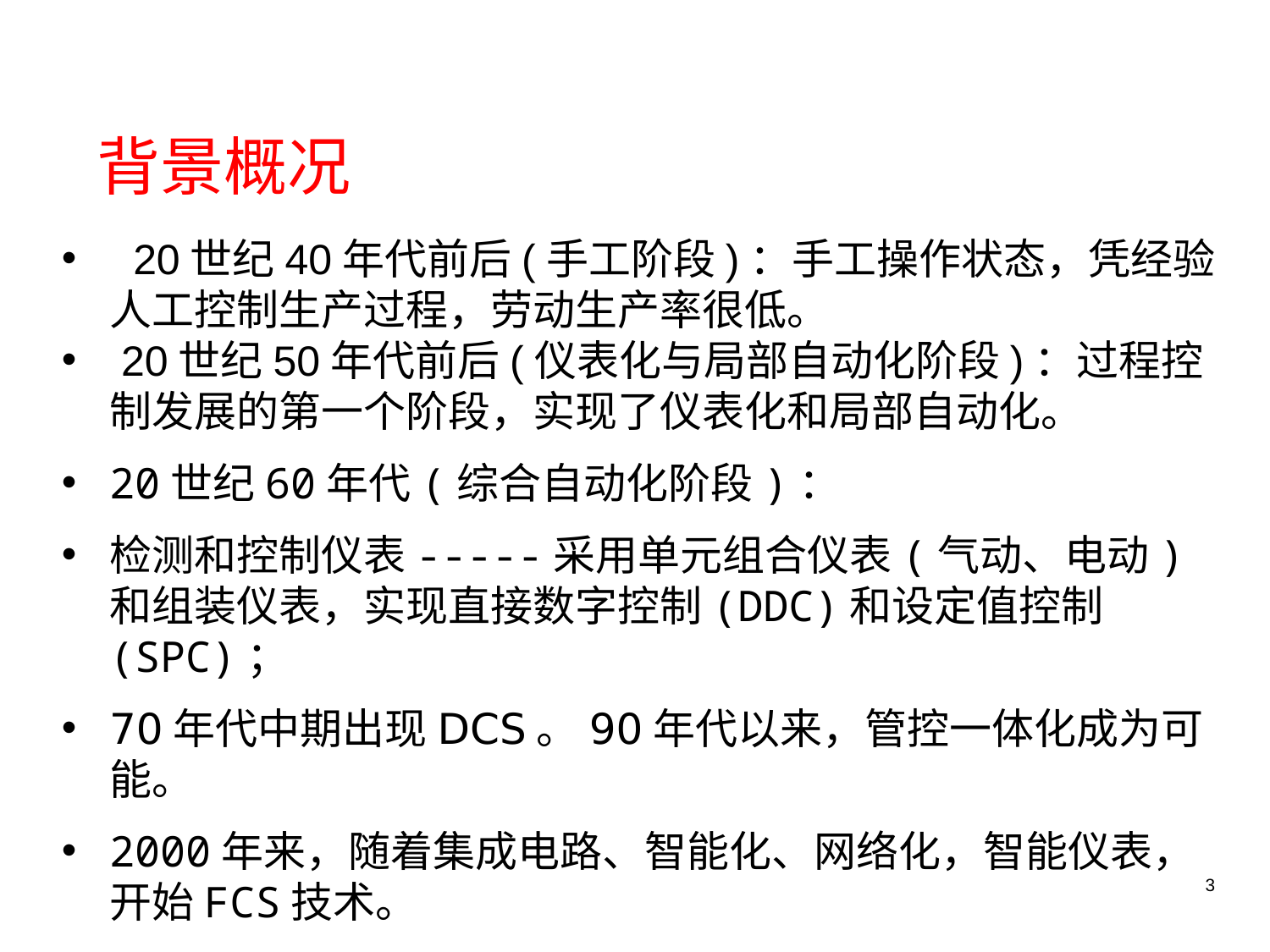

背景概况
  20世纪40年代前后(手工阶段)：手工操作状态，凭经验人工控制生产过程，劳动生产率很低。
 20世纪50年代前后(仪表化与局部自动化阶段)：过程控制发展的第一个阶段，实现了仪表化和局部自动化。
20世纪60年代(综合自动化阶段)：
检测和控制仪表-----采用单元组合仪表(气动、电动)和组装仪表，实现直接数字控制(DDC)和设定值控制(SPC)；
70年代中期出现DCS。90年代以来，管控一体化成为可能。
2000年来，随着集成电路、智能化、网络化，智能仪表，开始FCS技术。

3